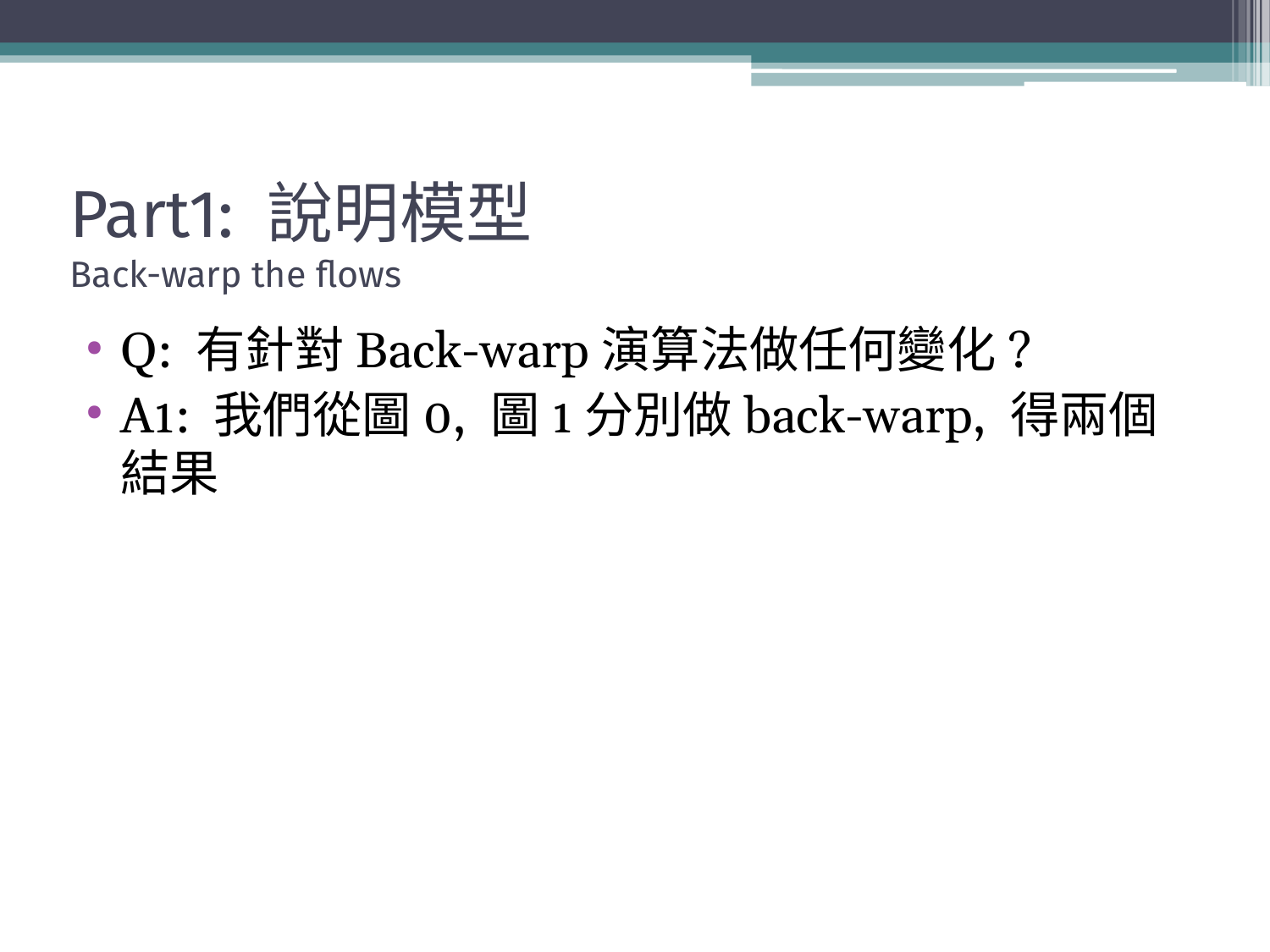

7
# Part1: 說明模型 Back-warp the flows
Q: 有針對Back-warp演算法做任何變化?
A1: 我們從圖0, 圖1分別做back-warp, 得兩個結果